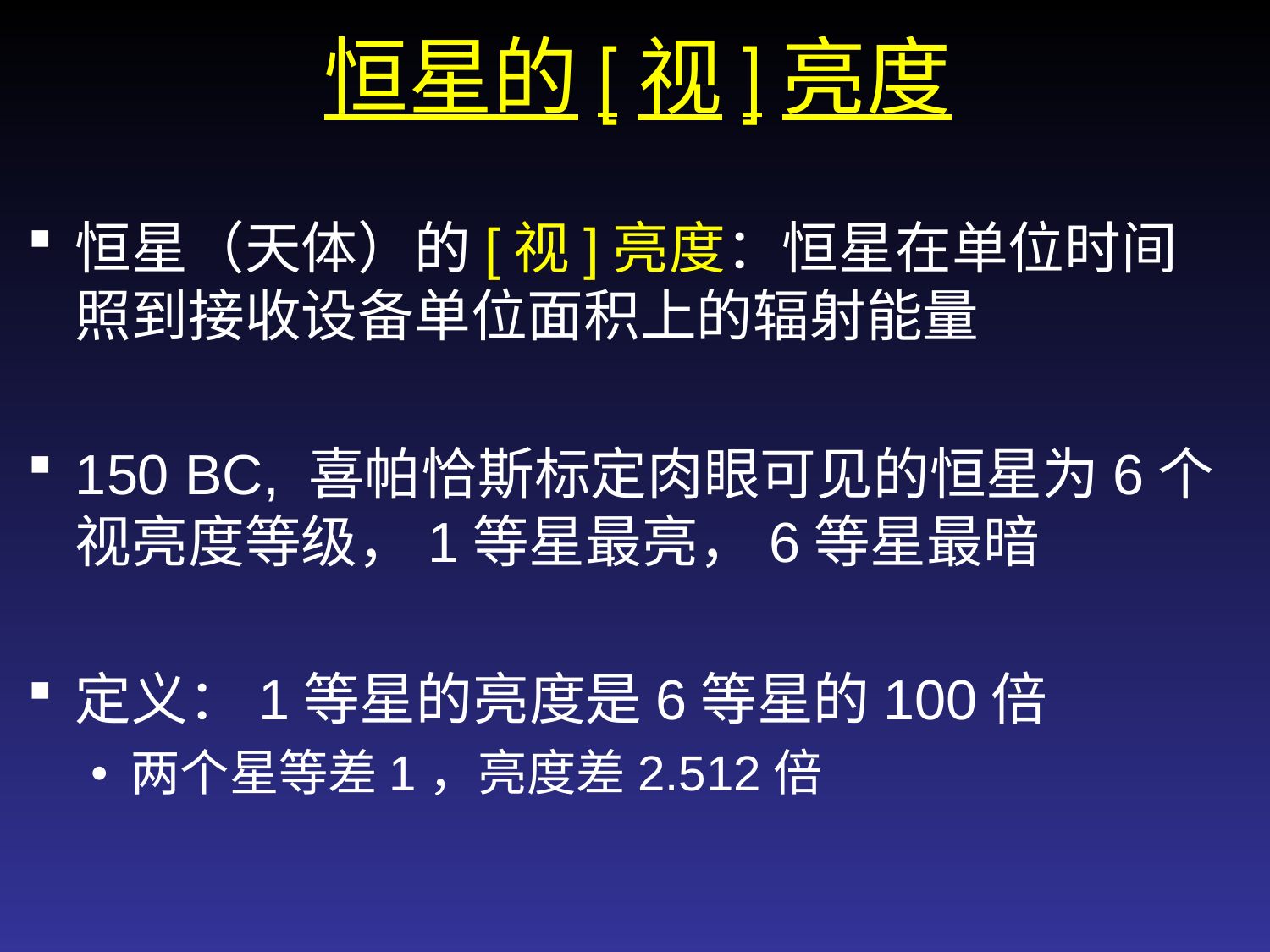

# 恒星的[视]亮度
恒星（天体）的[视]亮度：恒星在单位时间照到接收设备单位面积上的辐射能量

150 BC, 喜帕恰斯标定肉眼可见的恒星为6个视亮度等级，1等星最亮，6等星最暗

定义：1等星的亮度是6等星的100倍
两个星等差1，亮度差2.512倍